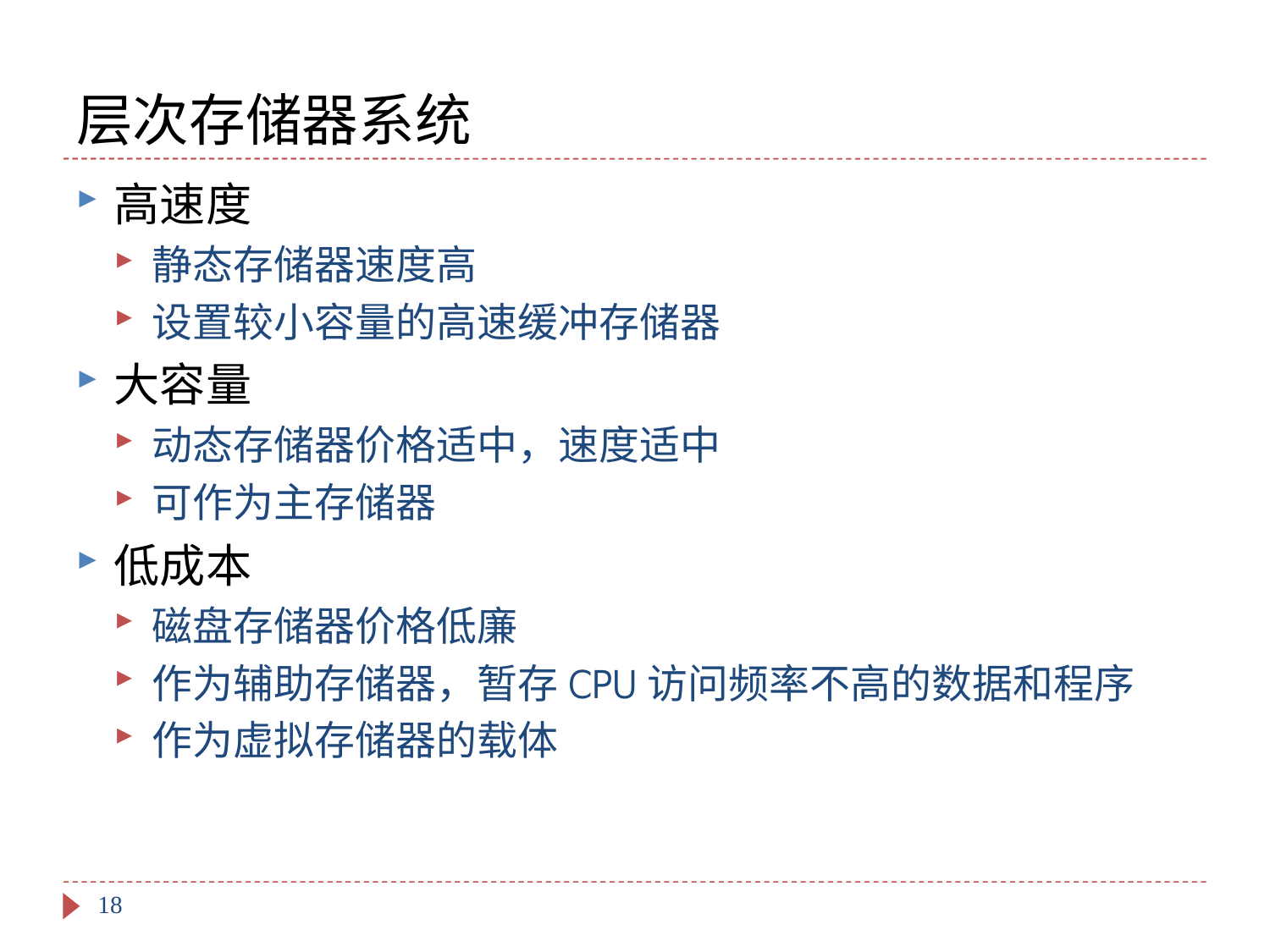

# 层次存储器系统
高速度
静态存储器速度高
设置较小容量的高速缓冲存储器
大容量
动态存储器价格适中，速度适中
可作为主存储器
低成本
磁盘存储器价格低廉
作为辅助存储器，暂存CPU访问频率不高的数据和程序
作为虚拟存储器的载体

18